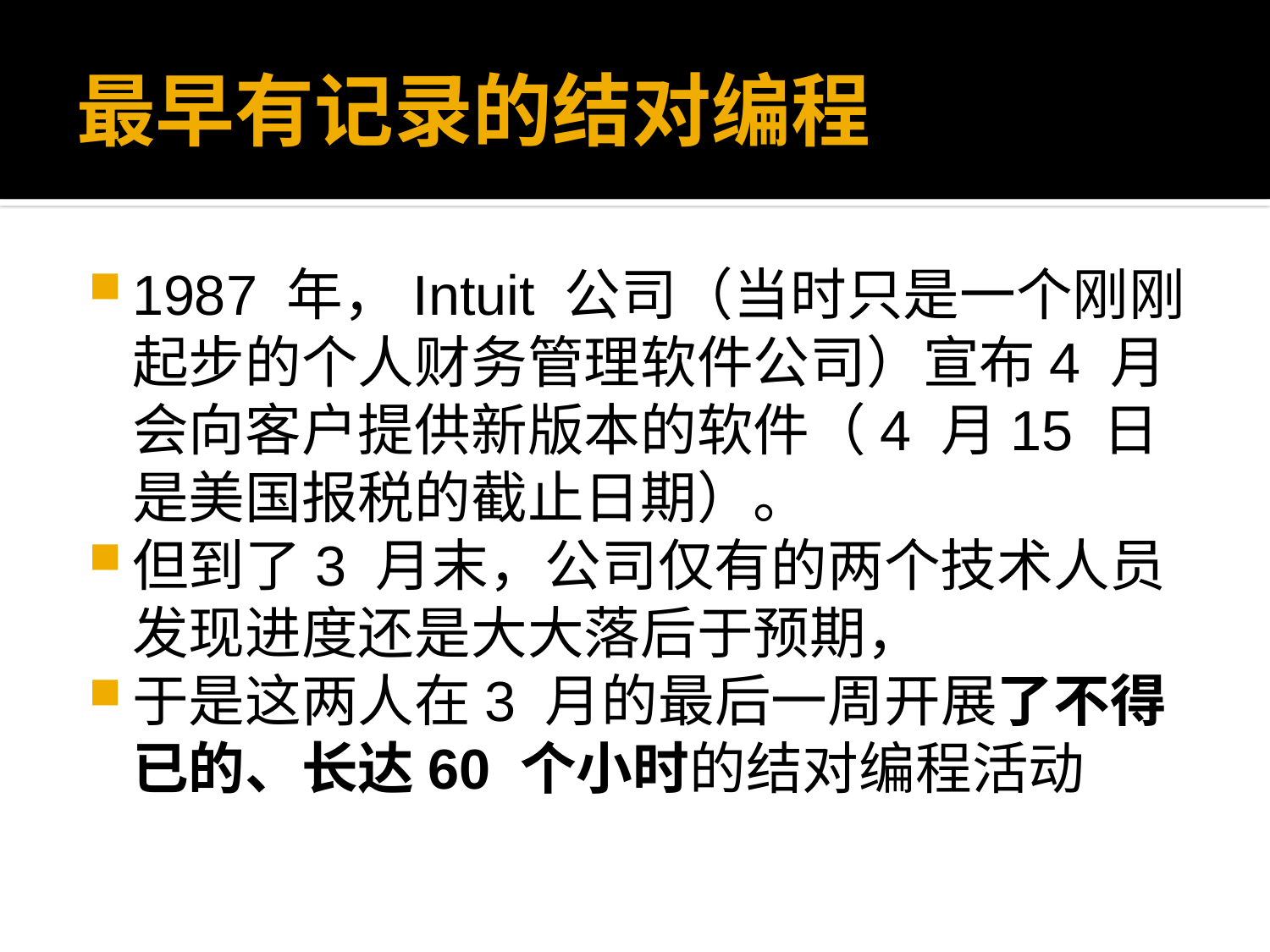

# 最早有记录的结对编程
1987 年，Intuit 公司（当时只是一个刚刚起步的个人财务管理软件公司）宣布4 月会向客户提供新版本的软件（4 月15 日是美国报税的截止日期）。
但到了3 月末，公司仅有的两个技术人员发现进度还是大大落后于预期，
于是这两人在3 月的最后一周开展了不得已的、长达60 个小时的结对编程活动